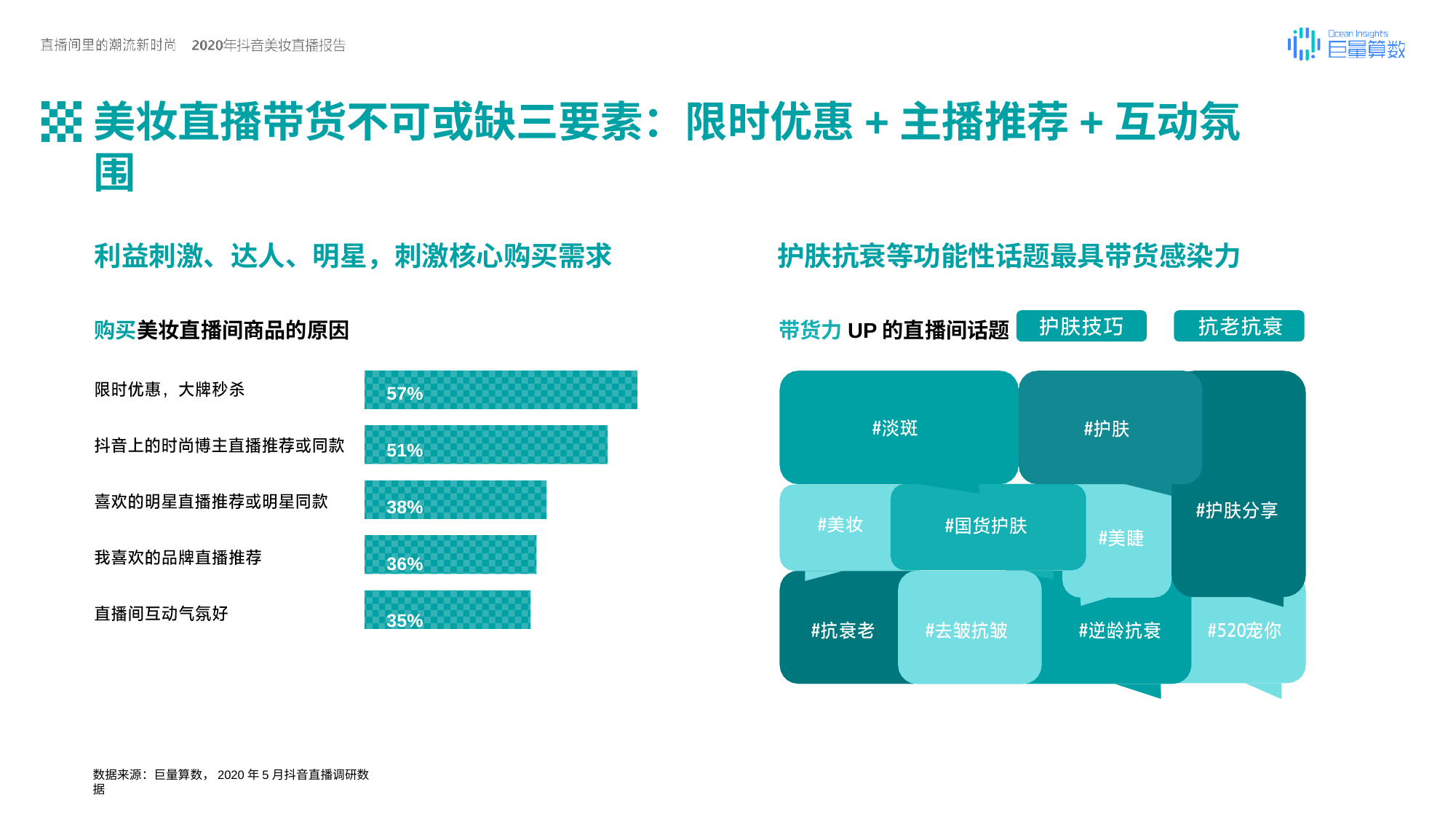

# 美妆直播带货不可或缺三要素：限时优惠+主播推荐+互动氛围

利益刺激、达人、明星，刺激核心购买需求

购买美妆直播间商品的原因

57%

51%

38%

36%

35%
护肤抗衰等功能性话题最具带货感染力

带货力UP的直播间话题

数据来源：巨量算数，2020年5月抖音直播调研数据